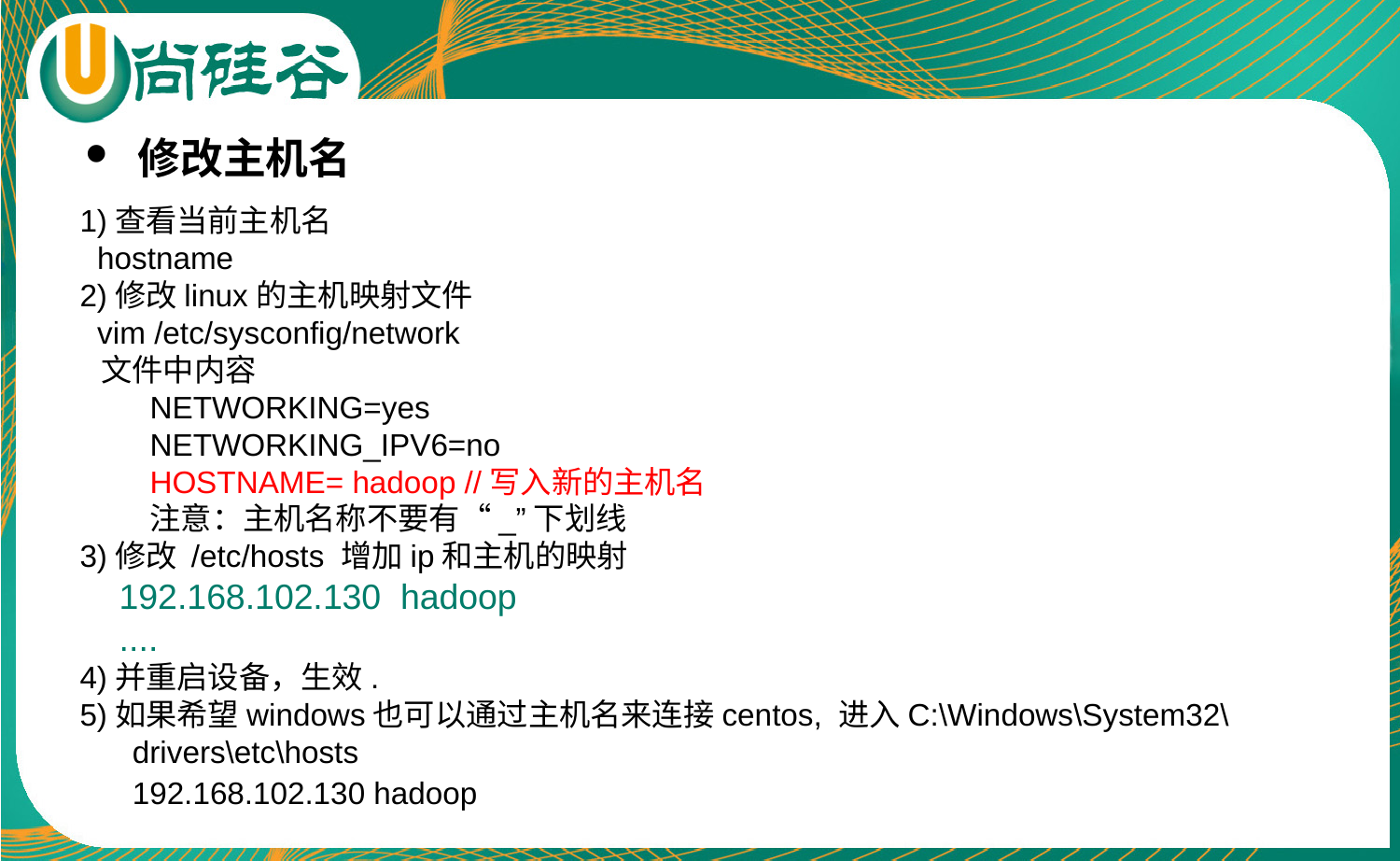

修改主机名
1)查看当前主机名
  hostname
2)修改linux的主机映射文件
  vim /etc/sysconfig/network
  文件中内容
NETWORKING=yes
NETWORKING_IPV6=no
HOSTNAME= hadoop //写入新的主机名
注意：主机名称不要有“_”下划线
3)修改 /etc/hosts 增加ip和主机的映射
    192.168.102.130  hadoop
    ....
4)并重启设备，生效.
5)如果希望windows也可以通过主机名来连接centos, 进入C:\Windows\System32\drivers\etc\hosts
192.168.102.130 hadoop